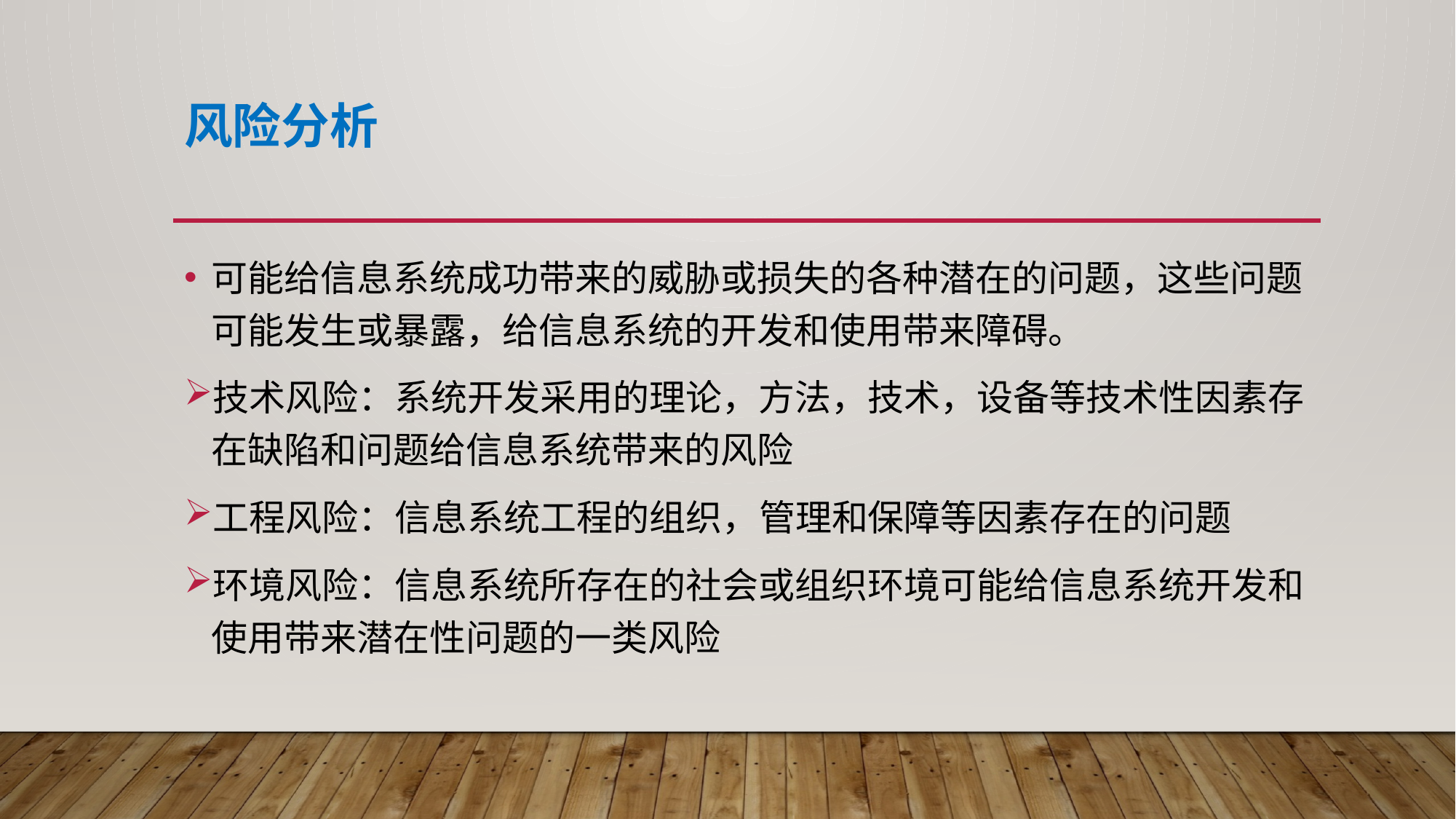

# 风险分析
可能给信息系统成功带来的威胁或损失的各种潜在的问题，这些问题可能发生或暴露，给信息系统的开发和使用带来障碍。
技术风险：系统开发采用的理论，方法，技术，设备等技术性因素存在缺陷和问题给信息系统带来的风险
工程风险：信息系统工程的组织，管理和保障等因素存在的问题
环境风险：信息系统所存在的社会或组织环境可能给信息系统开发和使用带来潜在性问题的一类风险